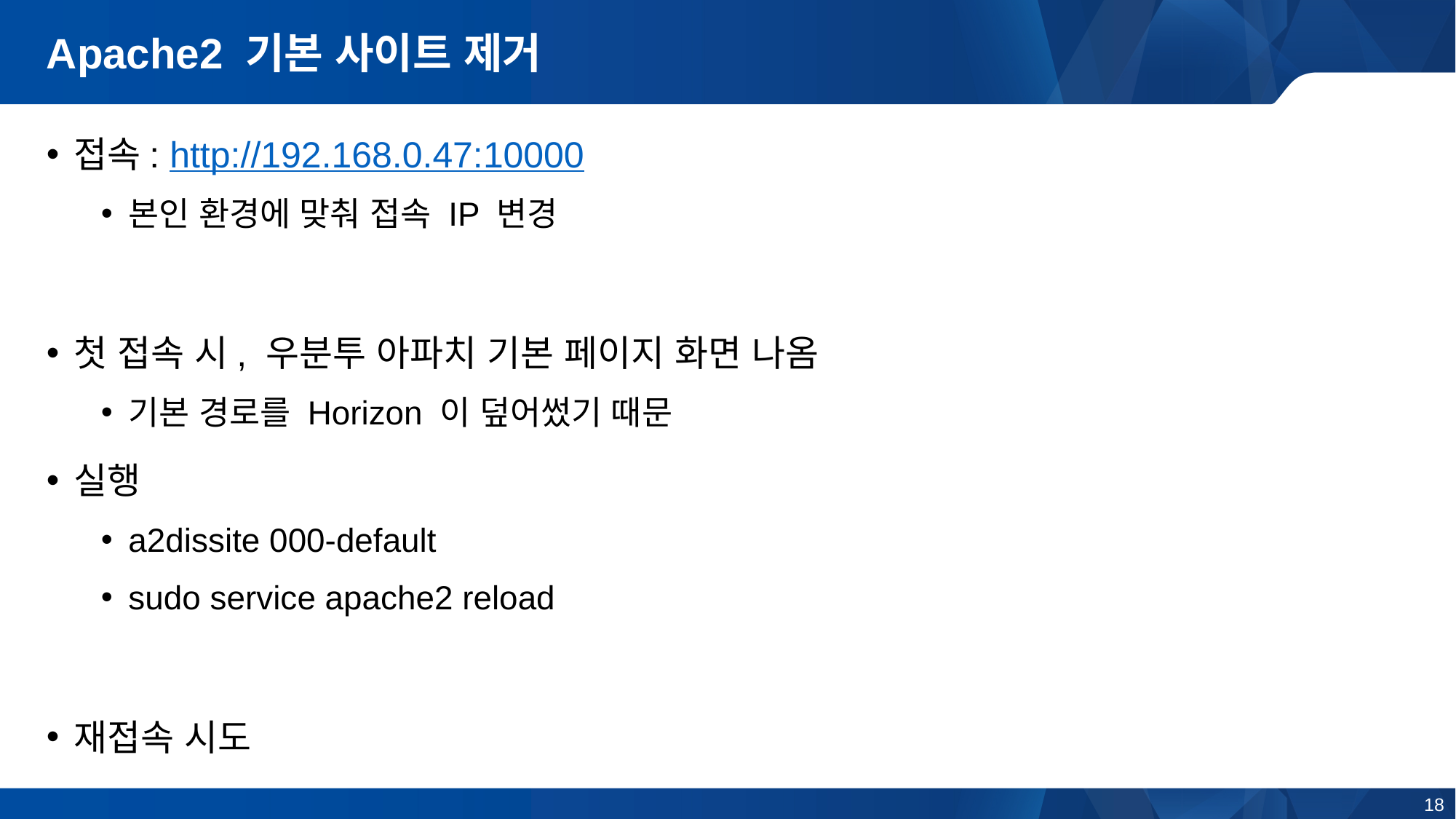

# Apache2 기본 사이트 제거
접속: http://192.168.0.47:10000
본인 환경에 맞춰 접속 IP 변경

첫 접속 시, 우분투 아파치 기본 페이지 화면 나옴
기본 경로를 Horizon 이 덮어썼기 때문
실행
a2dissite 000-default
sudo service apache2 reload

재접속 시도

18